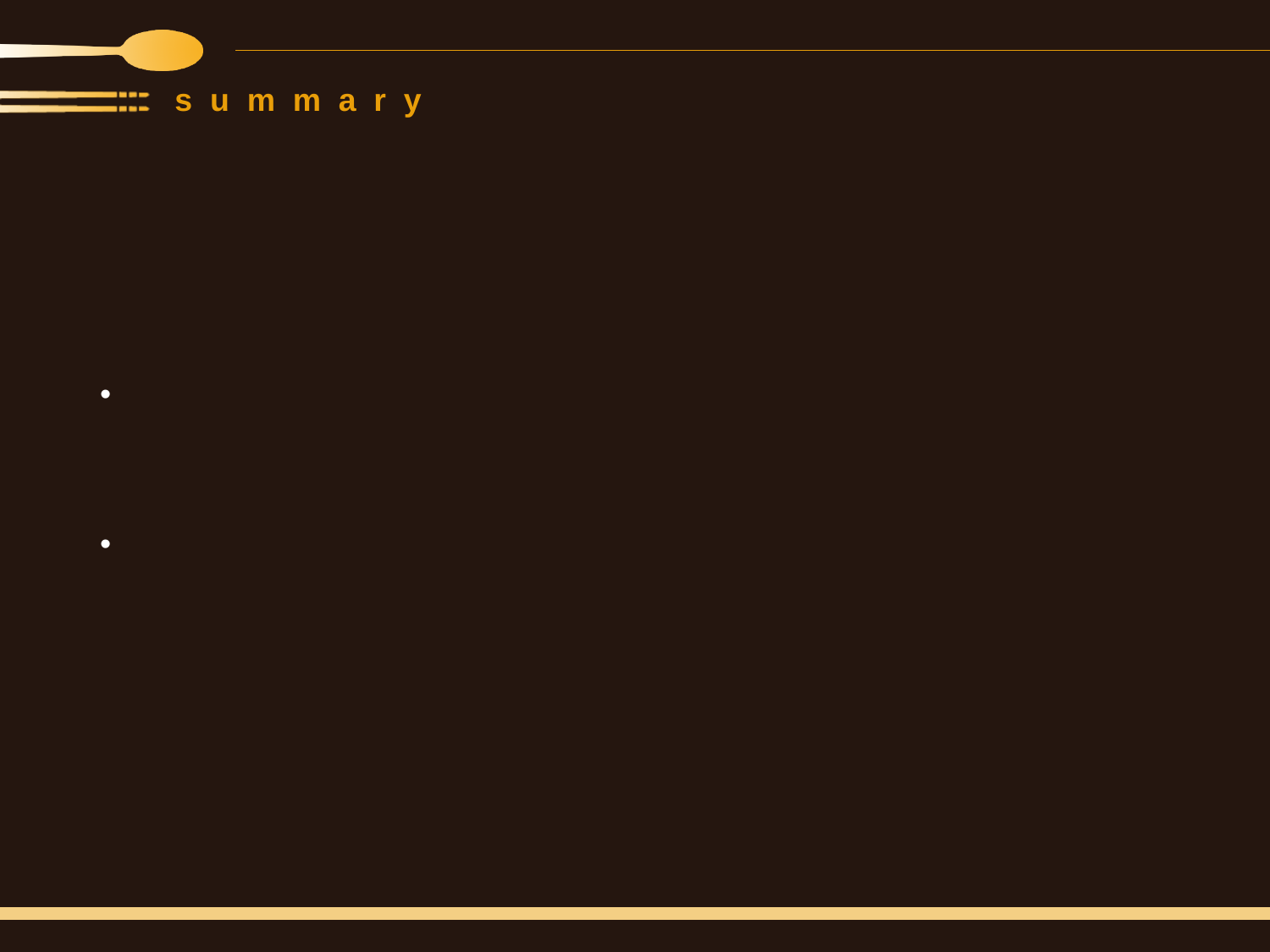

summary
# 개요
목적
싱글족이 많아지는 추세에 따라 혼자 사는 사람들을 위해 각 요리별로 레시피 제공

개념
	현재 내 냉장고에 있는 재료로 만들 수 있는 요리의 레시피 제공